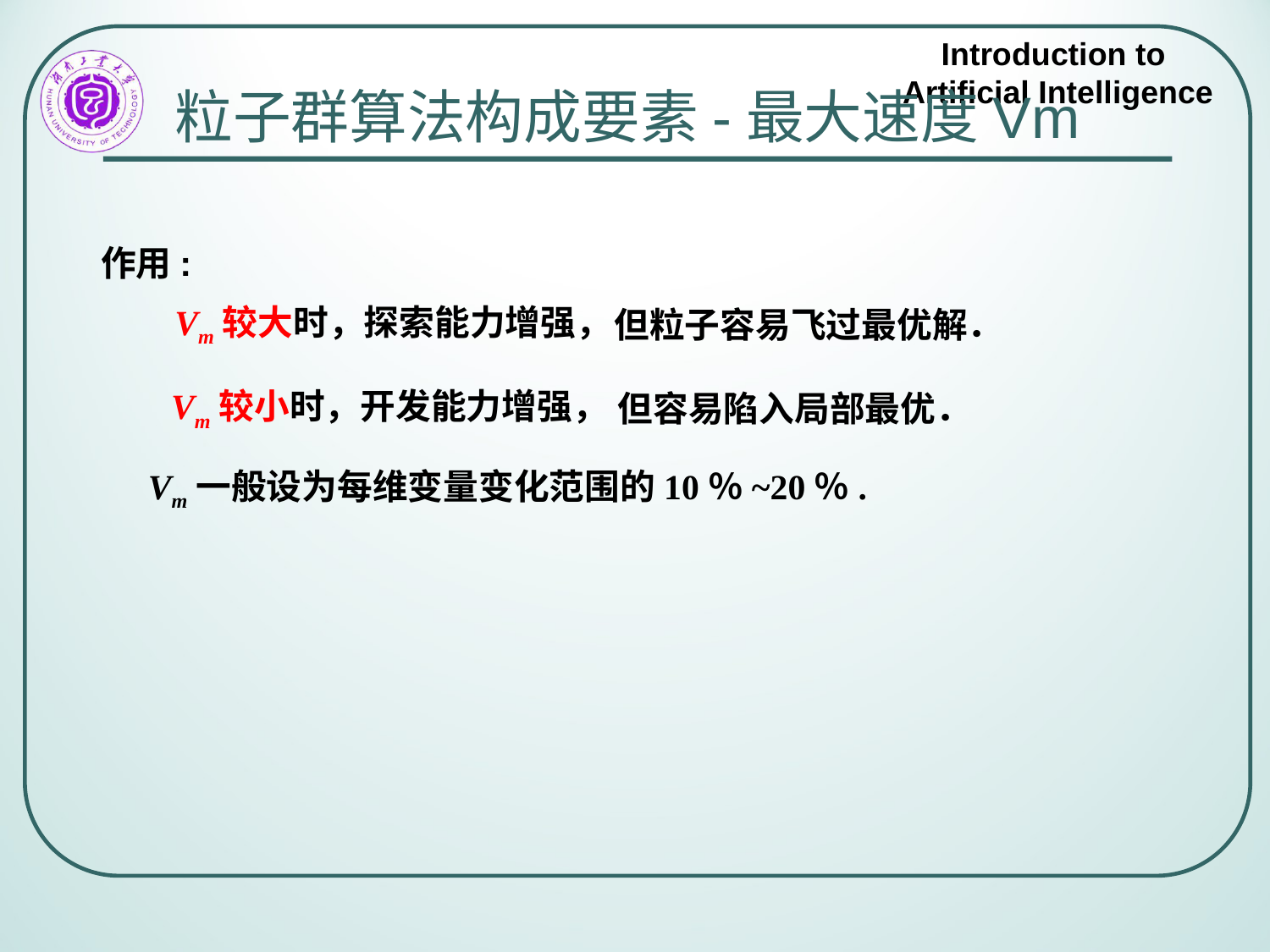

# 粒子群算法构成要素-最大速度Vm
作用:
Vm较大时，探索能力增强，
但粒子容易飞过最优解．
Vm较小时，开发能力增强，
但容易陷入局部最优．
Vm一般设为每维变量变化范围的10％~20％.